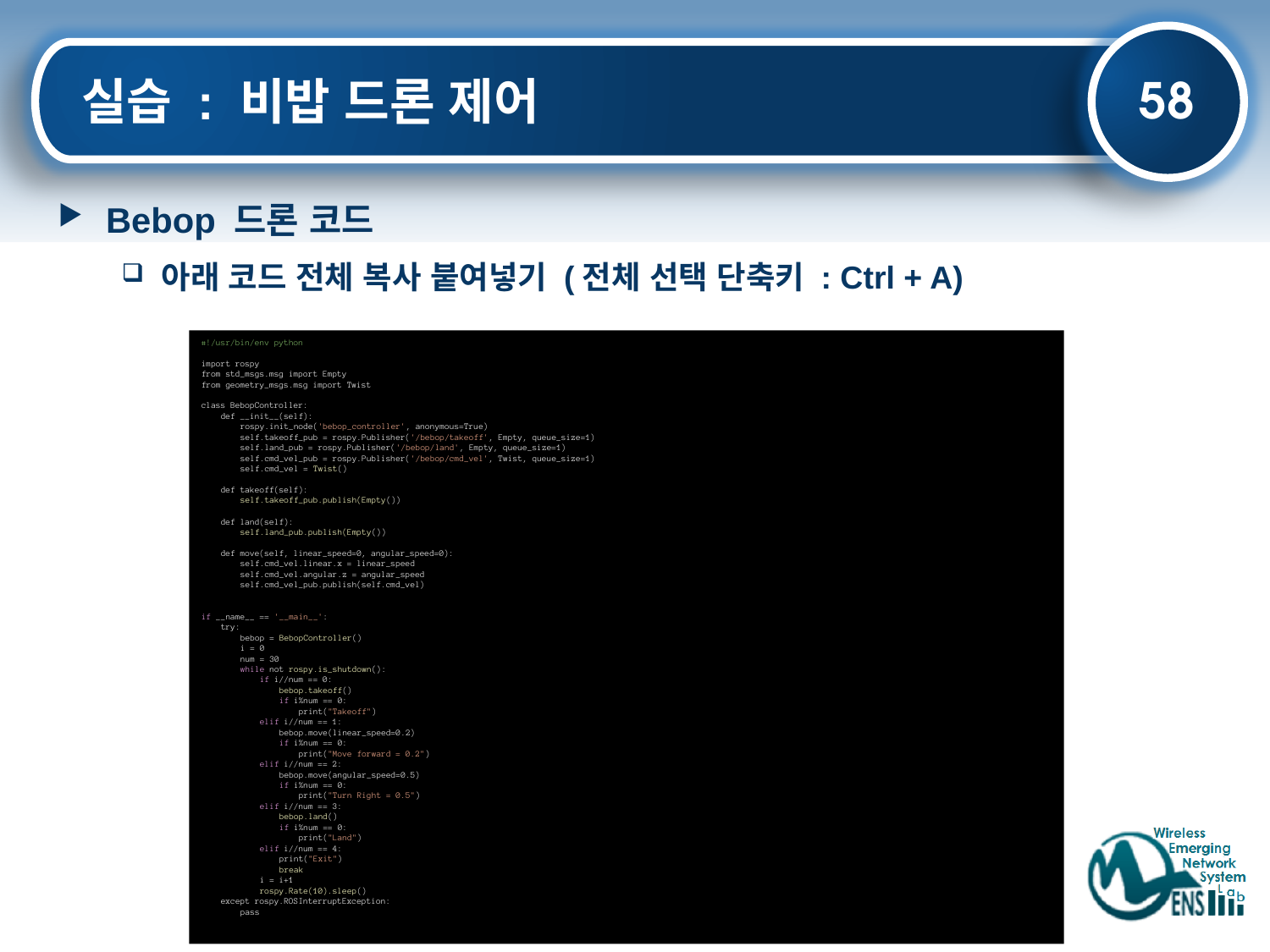

58
# 실습 : 비밥 드론 제어
Bebop 드론 코드
아래 코드 전체 복사 붙여넣기 (전체 선택 단축키 : Ctrl + A)

#!/usr/bin/env python
import rospy
from std_msgs.msg import Empty
from geometry_msgs.msg import Twist
class BebopController:
    def __init__(self):
        rospy.init_node('bebop_controller', anonymous=True)
        self.takeoff_pub = rospy.Publisher('/bebop/takeoff', Empty, queue_size=1)
        self.land_pub = rospy.Publisher('/bebop/land', Empty, queue_size=1)
        self.cmd_vel_pub = rospy.Publisher('/bebop/cmd_vel', Twist, queue_size=1)
        self.cmd_vel = Twist()
    def takeoff(self):
        self.takeoff_pub.publish(Empty())
    def land(self):
        self.land_pub.publish(Empty())
    def move(self, linear_speed=0, angular_speed=0):
        self.cmd_vel.linear.x = linear_speed
        self.cmd_vel.angular.z = angular_speed
        self.cmd_vel_pub.publish(self.cmd_vel)
if __name__ == '__main__':
    try:
        bebop = BebopController()
        i = 0
        num = 30
        while not rospy.is_shutdown():
            if i//num == 0:
                bebop.takeoff()
                if i%num == 0:
                    print("Takeoff")
            elif i//num == 1:
                bebop.move(linear_speed=0.2)
                if i%num == 0:
                    print("Move forward = 0.2")
            elif i//num == 2:
                bebop.move(angular_speed=0.5)
                if i%num == 0:
                    print("Turn Right = 0.5")
            elif i//num == 3:
                bebop.land()
                if i%num == 0:
                    print("Land")
            elif i//num == 4:
                print("Exit")
                break
            i = i+1
            rospy.Rate(10).sleep()
    except rospy.ROSInterruptException:
        pass